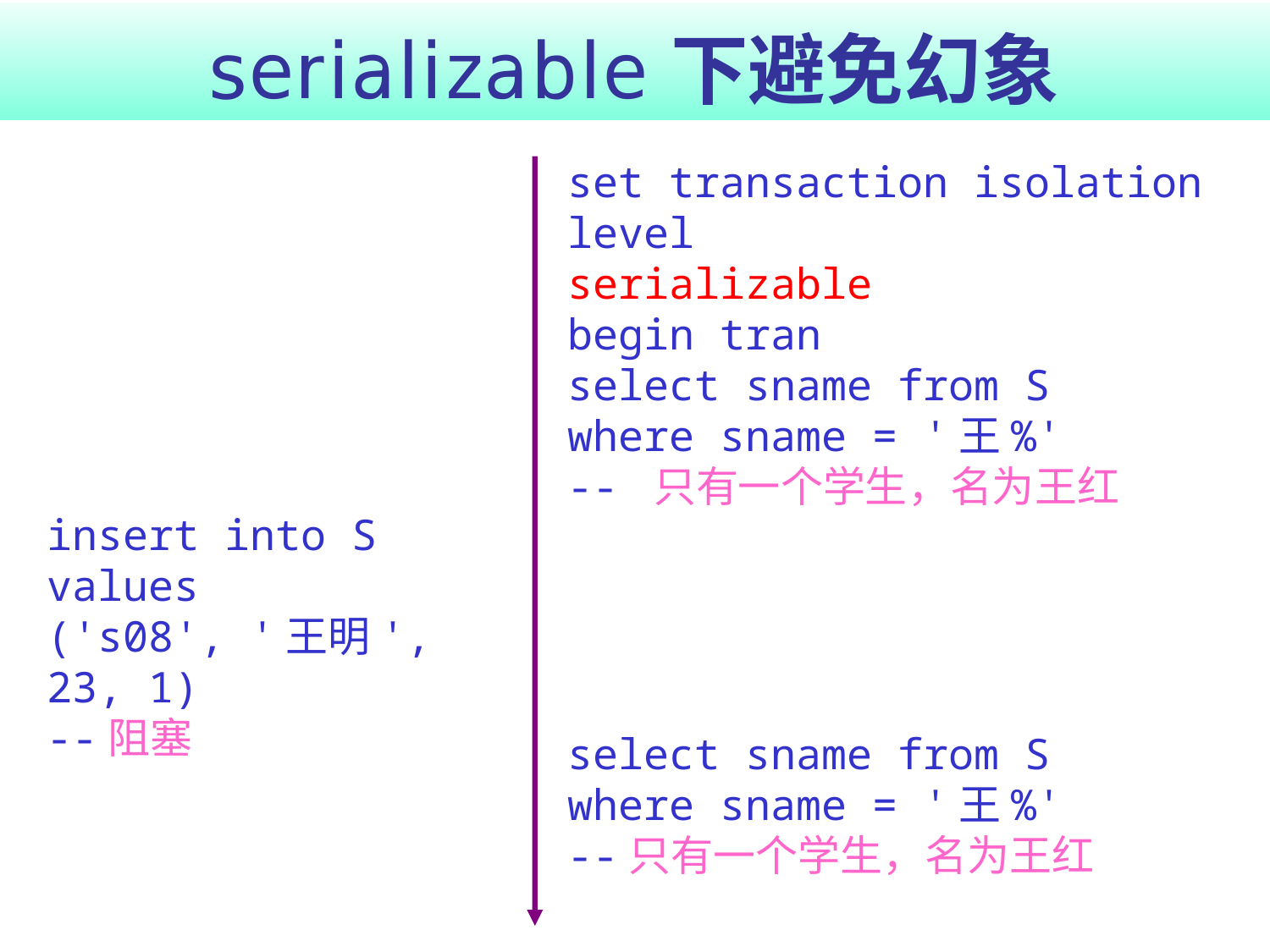

# serializable下避免幻象
set transaction isolation level
serializable
begin tran
select sname from S
where sname = '王%'
-- 只有一个学生，名为王红

insert into S values
('s08', '王明', 23, 1)
--阻塞
select sname from S
where sname = '王%'
--只有一个学生，名为王红